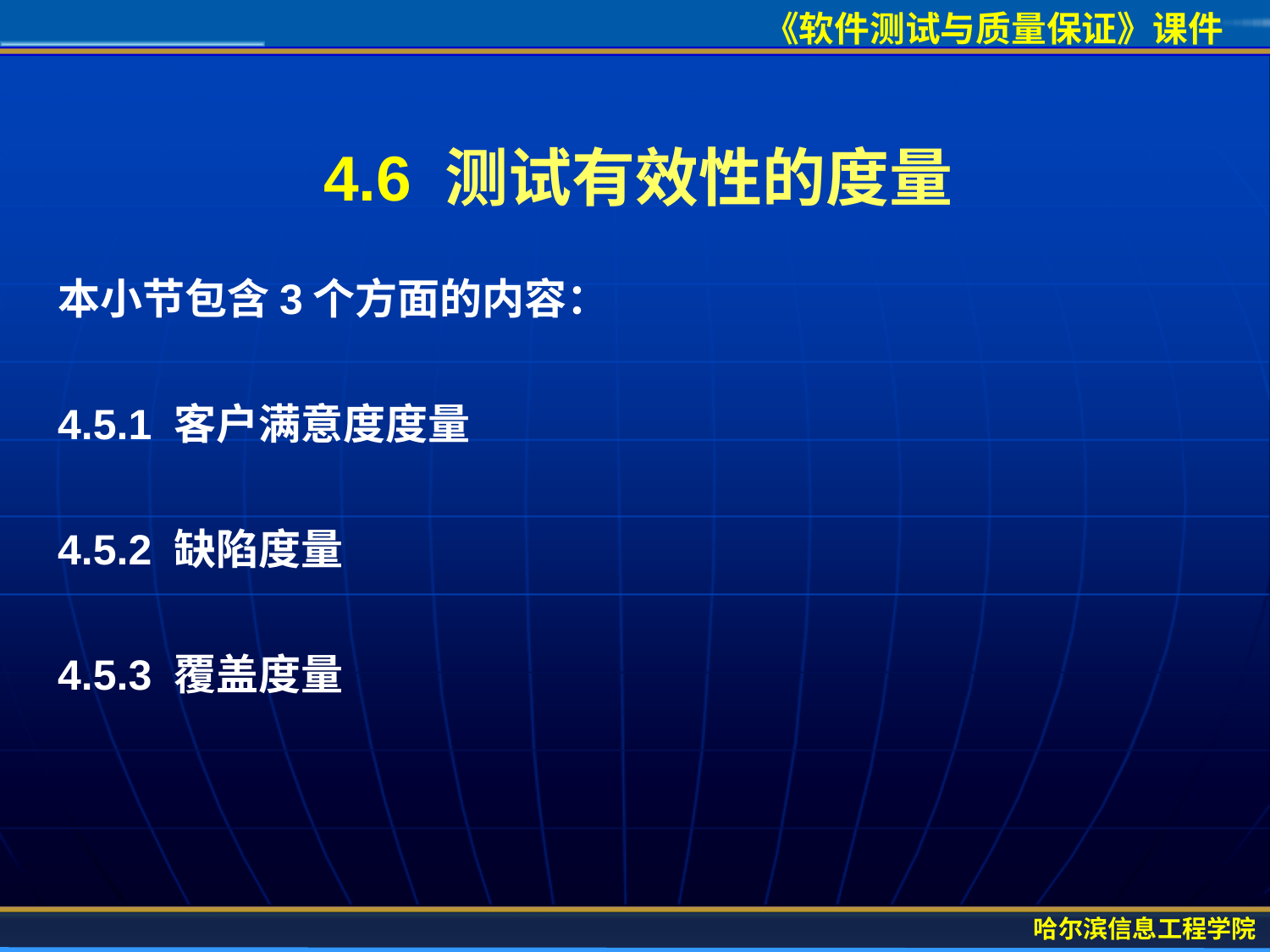

# 4.6 测试有效性的度量
本小节包含3个方面的内容：
4.5.1 客户满意度度量
4.5.2 缺陷度量
4.5.3 覆盖度量